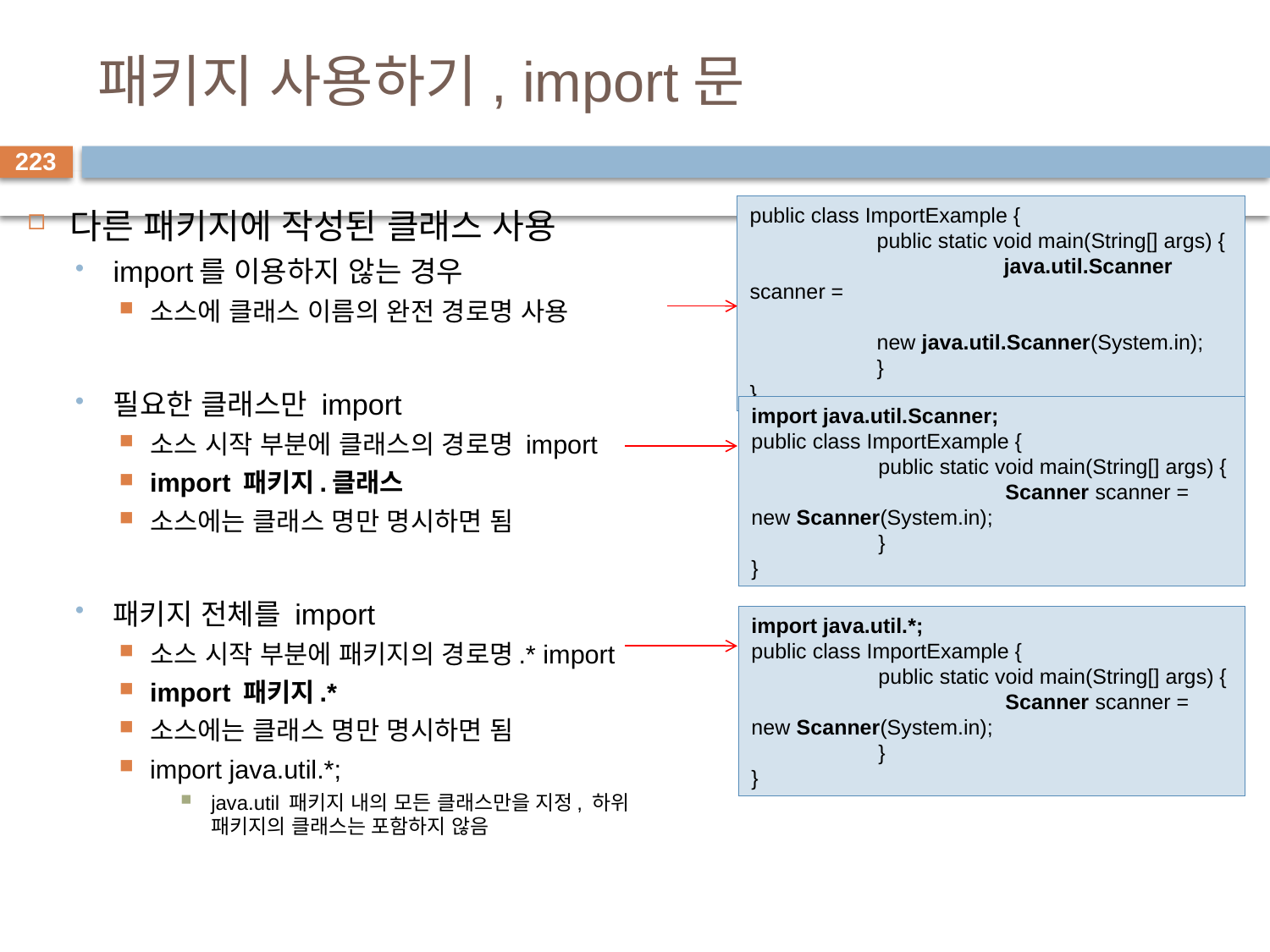

# 패키지 사용하기, import문
223
public class ImportExample {
	public static void main(String[] args) {
		java.util.Scanner scanner =
				new java.util.Scanner(System.in);
	}
}
다른 패키지에 작성된 클래스 사용
import를 이용하지 않는 경우
소스에 클래스 이름의 완전 경로명 사용

필요한 클래스만 import
소스 시작 부분에 클래스의 경로명 import
import 패키지.클래스
소스에는 클래스 명만 명시하면 됨

패키지 전체를 import
소스 시작 부분에 패키지의 경로명.* import
import 패키지.*
소스에는 클래스 명만 명시하면 됨
import java.util.*;
java.util 패키지 내의 모든 클래스만을 지정, 하위 패키지의 클래스는 포함하지 않음

import java.util.Scanner;
public class ImportExample {
	public static void main(String[] args) {
		Scanner scanner = new Scanner(System.in);
	}
}
import java.util.*;
public class ImportExample {
	public static void main(String[] args) {
		Scanner scanner = new Scanner(System.in);
	}
}